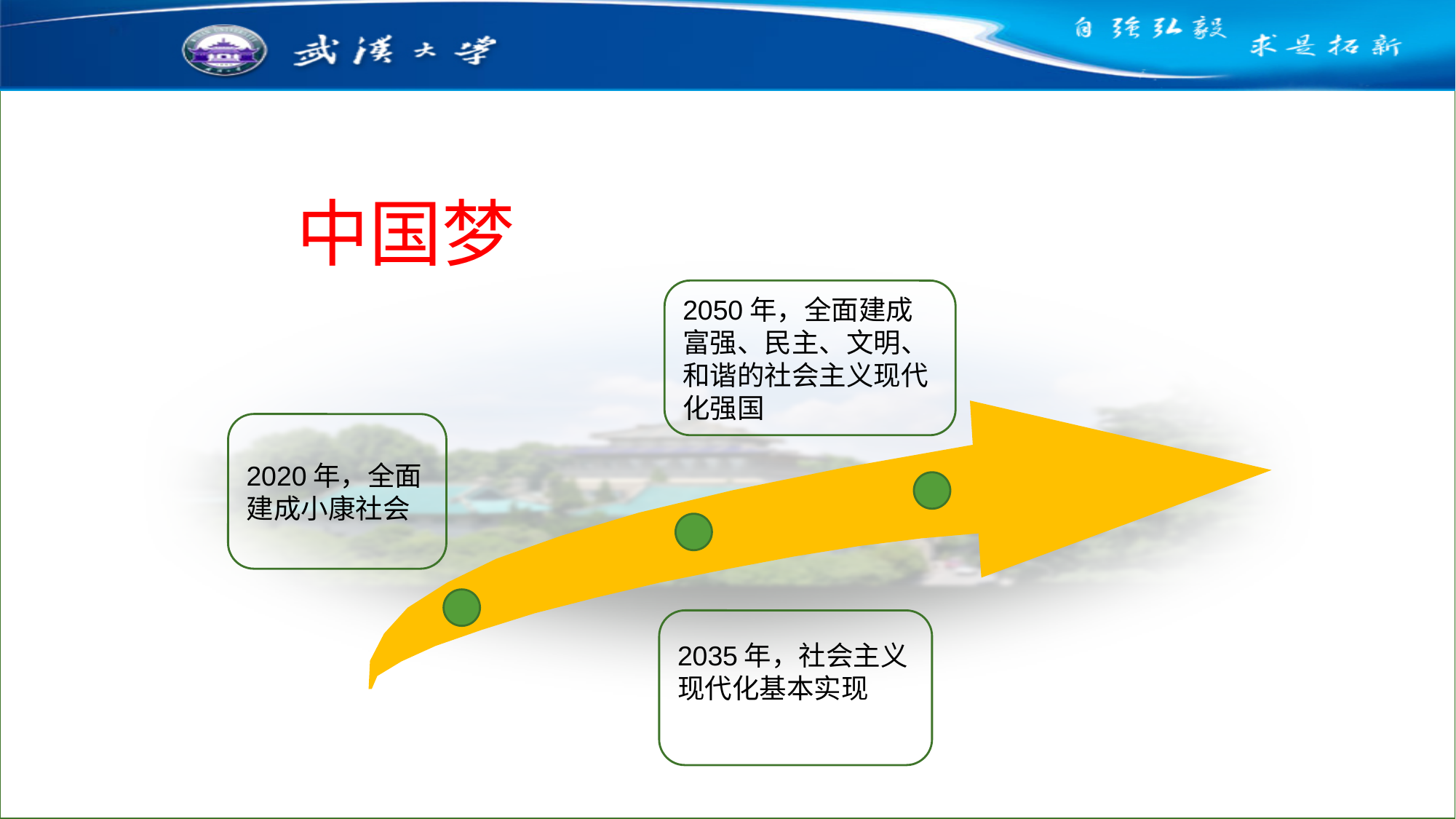

#
中国梦

2050年，全面建成富强、民主、文明、和谐的社会主义现代化强国

2020年，全面建成小康社会

2035年，社会主义现代化基本实现